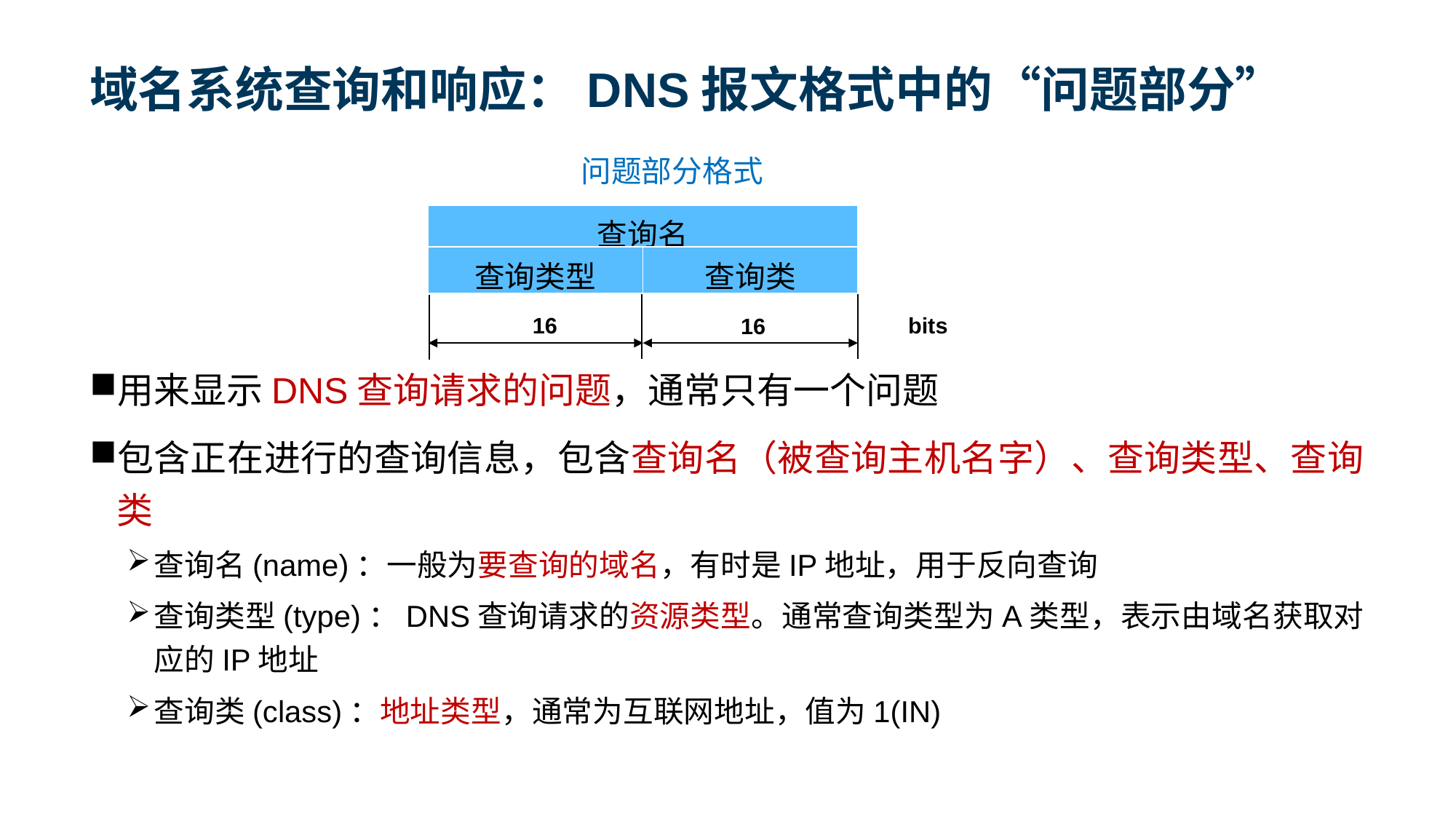

# 域名系统查询和响应：DNS报文格式中的“问题部分”
问题部分格式
| 查询名 |
| --- |
| 查询类型 | 查询类 |
| --- | --- |
bits
16
16
用来显示DNS查询请求的问题，通常只有一个问题
包含正在进行的查询信息，包含查询名（被查询主机名字）、查询类型、查询类
查询名(name)：一般为要查询的域名，有时是IP地址，用于反向查询
查询类型(type)：DNS查询请求的资源类型。通常查询类型为A类型，表示由域名获取对应的IP地址
查询类(class)：地址类型，通常为互联网地址，值为1(IN)